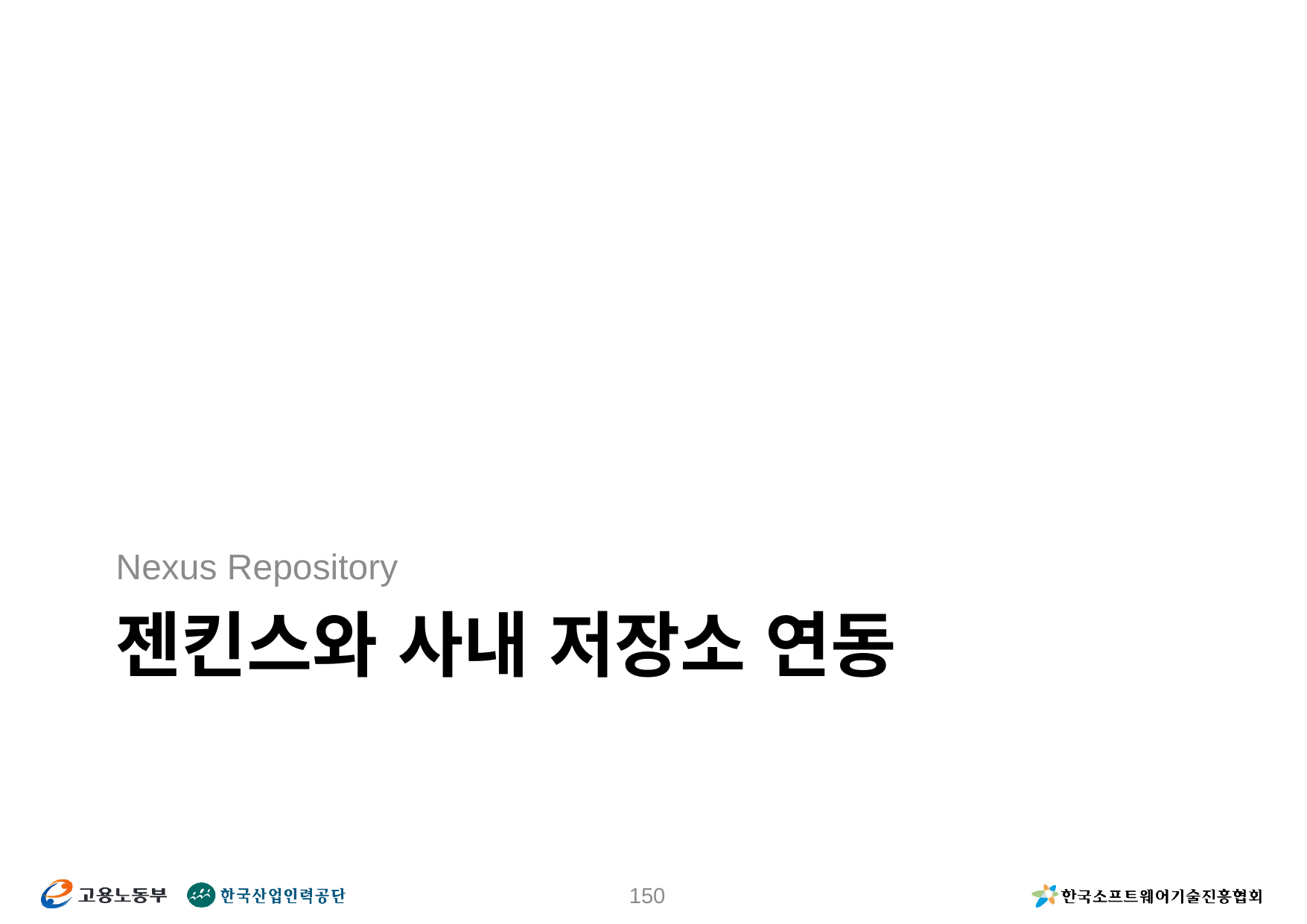

Nexus Repository
# 젠킨스와 사내 저장소 연동
150